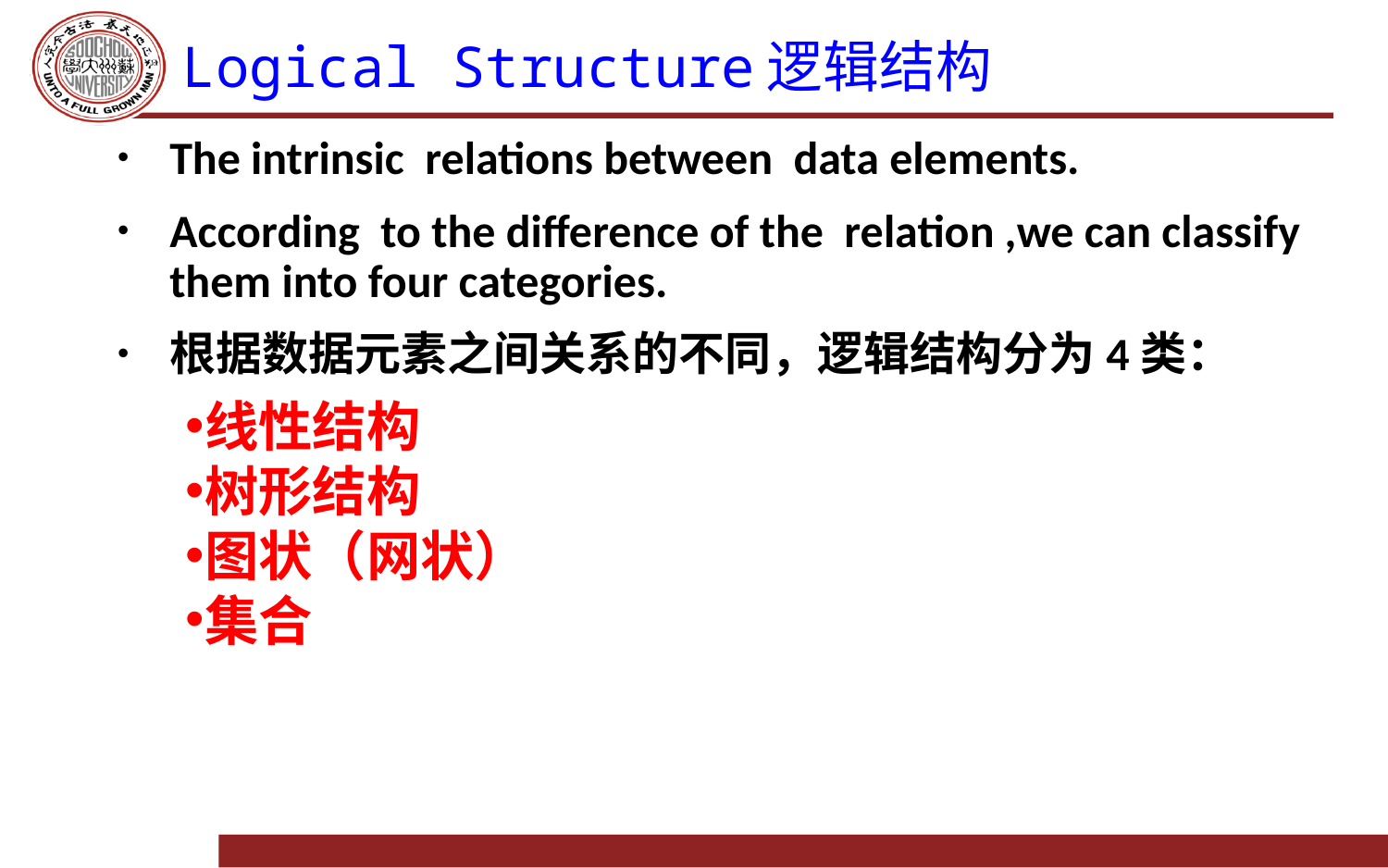

# Logical Structure逻辑结构
The intrinsic  relations between  data elements.
According  to the difference of the  relation ,we can classify them into four categories.
根据数据元素之间关系的不同，逻辑结构分为4类：
线性结构
树形结构
图状（网状）
集合